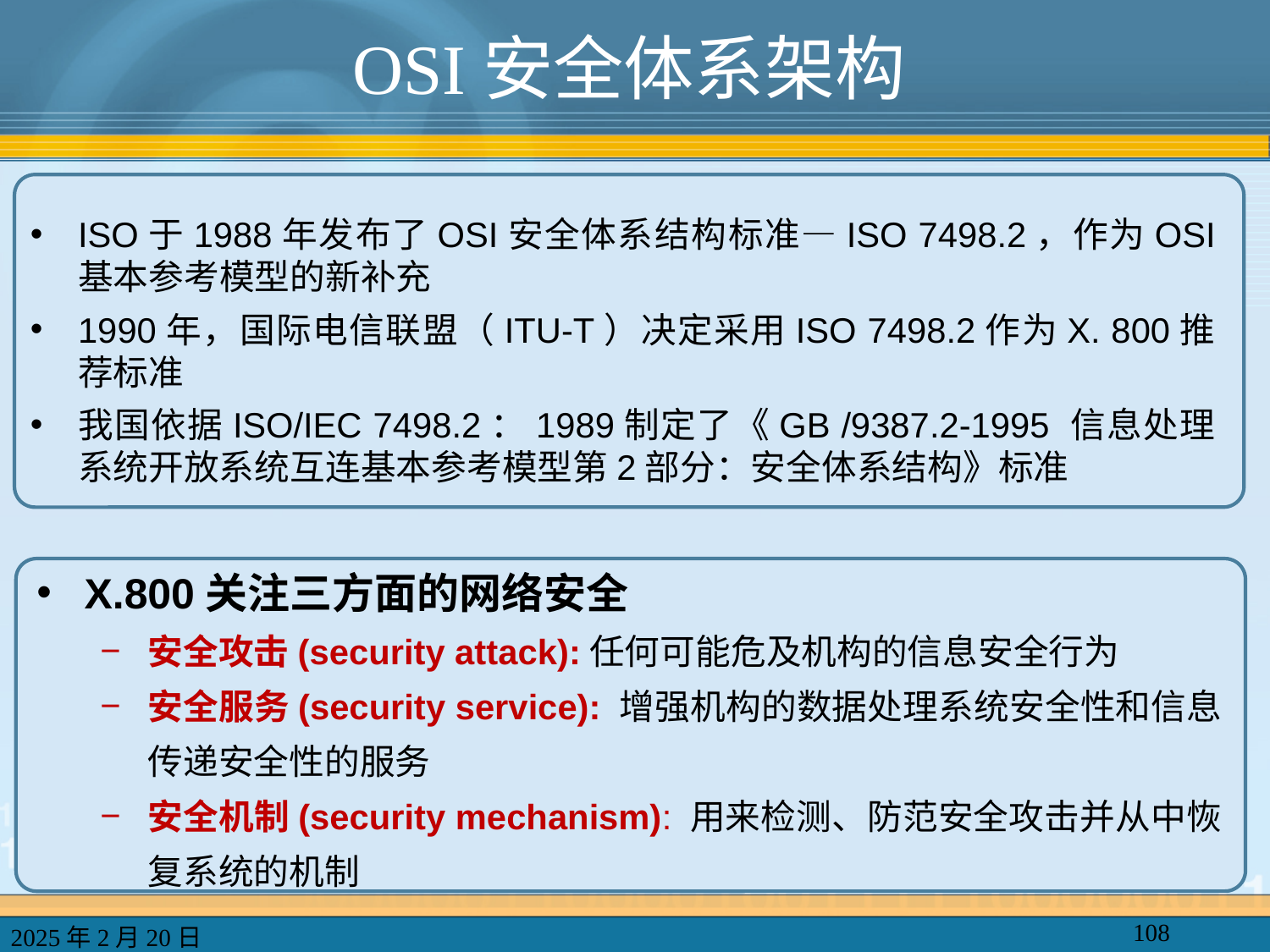

# OSI安全体系架构

ISO于1988年发布了OSI安全体系结构标准—ISO 7498.2，作为OSI 基本参考模型的新补充
1990年，国际电信联盟（ITU-T）决定采用ISO 7498.2作为X. 800推荐标准
我国依据ISO/IEC 7498.2：1989制定了《GB /9387.2-1995 信息处理系统开放系统互连基本参考模型第2部分：安全体系结构》标准
X.800关注三方面的网络安全
安全攻击(security attack):任何可能危及机构的信息安全行为
安全服务(security service): 增强机构的数据处理系统安全性和信息传递安全性的服务
安全机制(security mechanism): 用来检测、防范安全攻击并从中恢复系统的机制

108
2025年2月20日